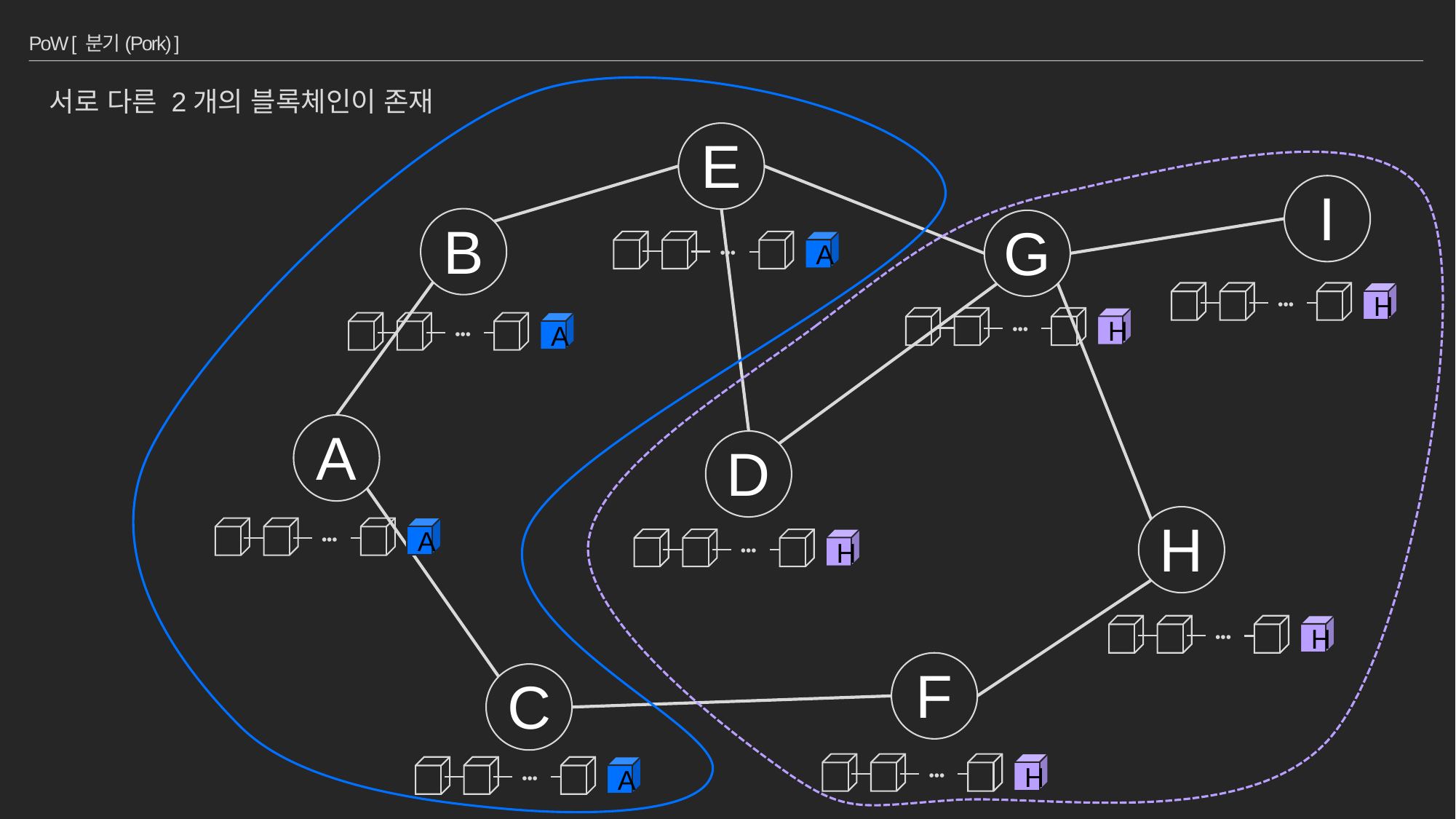

# PoW [ 분기(Pork) ]

서로 다른 2개의 블록체인이 존재
E

I
B
G
A

•••
H

•••
H

•••
A

•••
A
D
H
A

•••
H

•••
H

•••
F
C
H

•••
A

•••